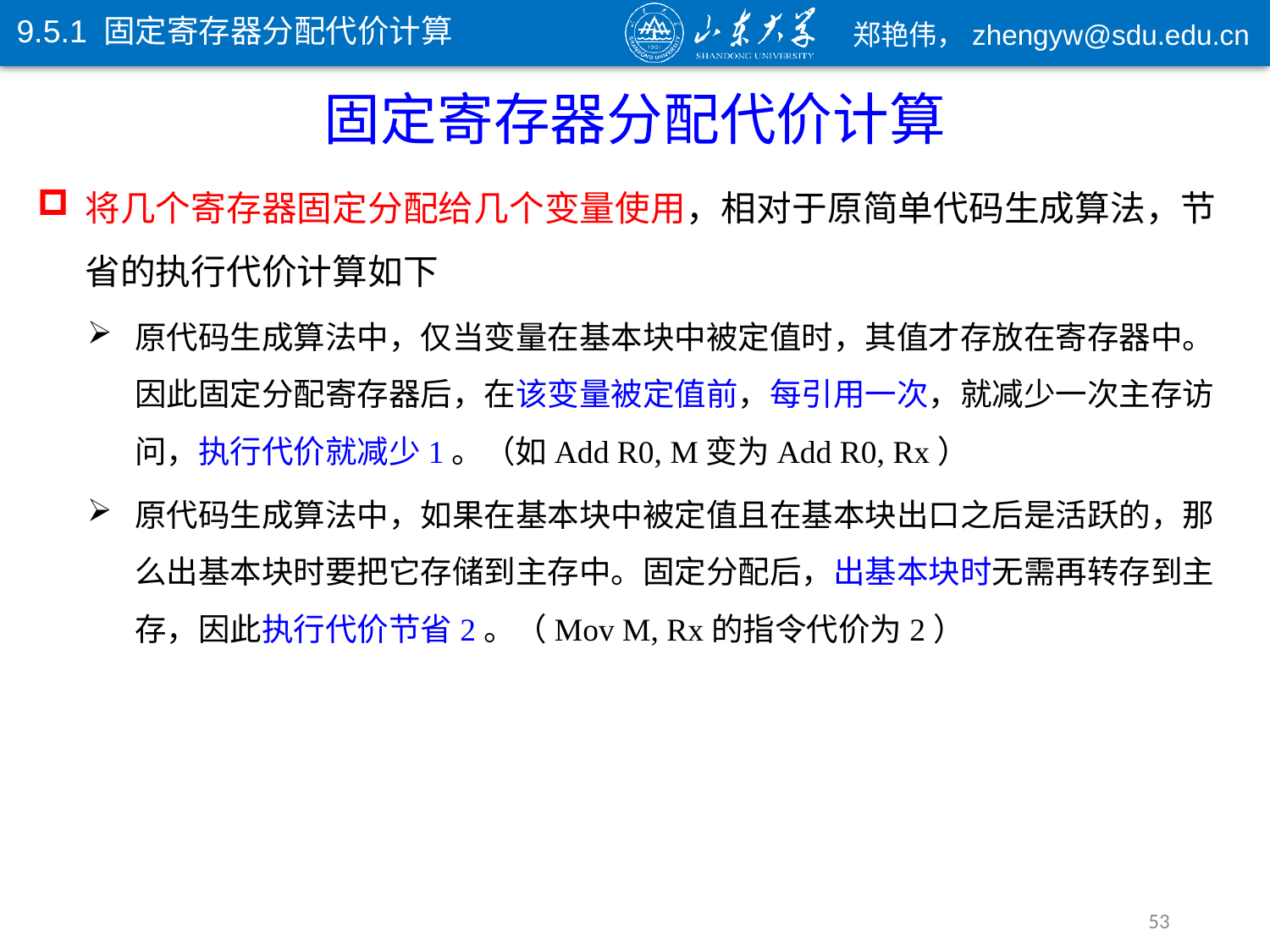

9.5.1 固定寄存器分配代价计算
固定寄存器分配代价计算
将几个寄存器固定分配给几个变量使用，相对于原简单代码生成算法，节省的执行代价计算如下
原代码生成算法中，仅当变量在基本块中被定值时，其值才存放在寄存器中。因此固定分配寄存器后，在该变量被定值前，每引用一次，就减少一次主存访问，执行代价就减少1。（如Add R0, M变为Add R0, Rx）
原代码生成算法中，如果在基本块中被定值且在基本块出口之后是活跃的，那么出基本块时要把它存储到主存中。固定分配后，出基本块时无需再转存到主存，因此执行代价节省2。（Mov M, Rx的指令代价为2）
53